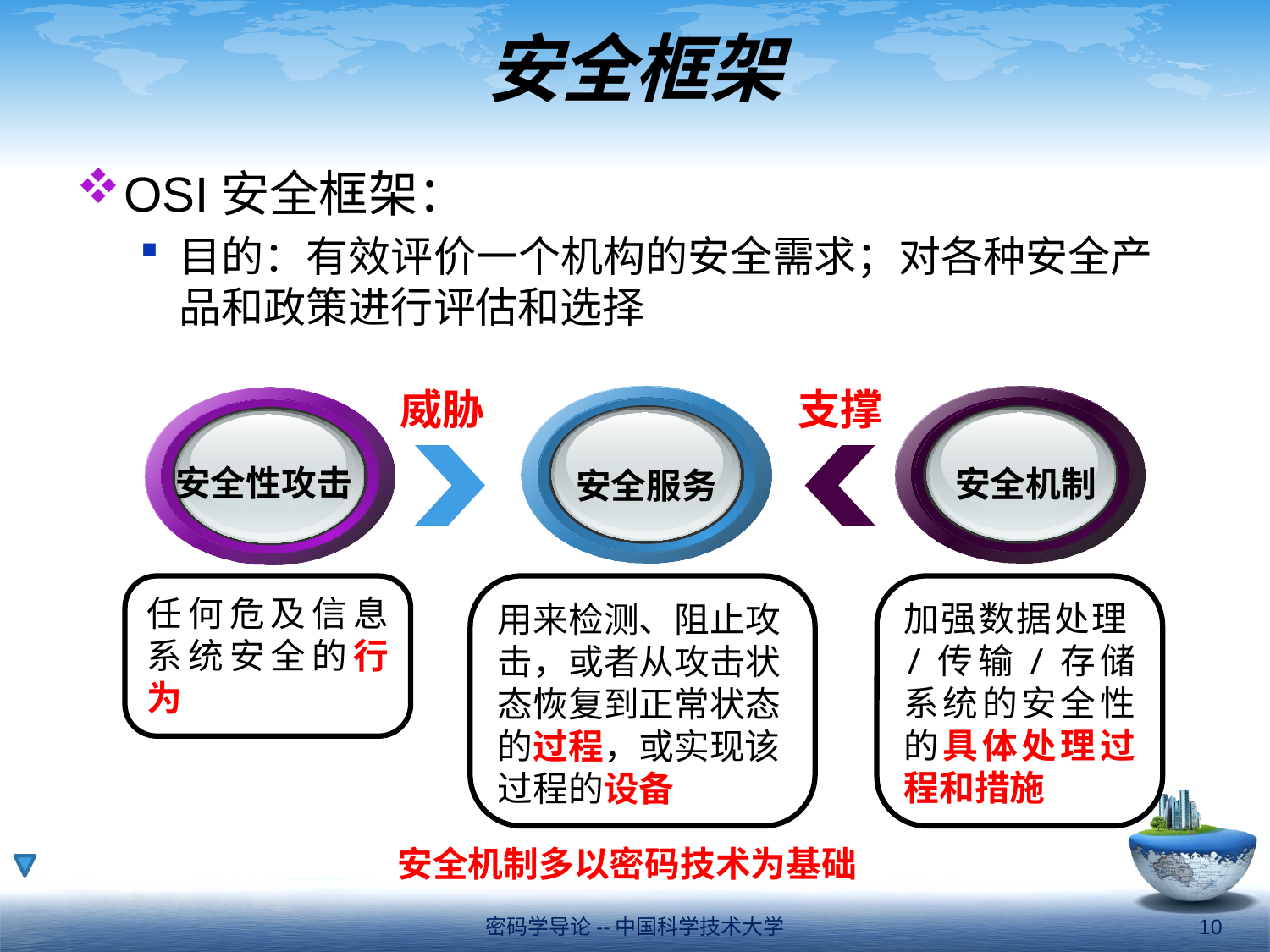

# 安全框架
OSI安全框架：
目的：有效评价一个机构的安全需求；对各种安全产品和政策进行评估和选择
威胁
支撑

安全性攻击
安全机制
安全服务
任何危及信息系统安全的行为
用来检测、阻止攻击，或者从攻击状态恢复到正常状态的过程，或实现该过程的设备
加强数据处理/传输/存储系统的安全性的具体处理过程和措施
安全机制多以密码技术为基础

密码学导论--中国科学技术大学
10